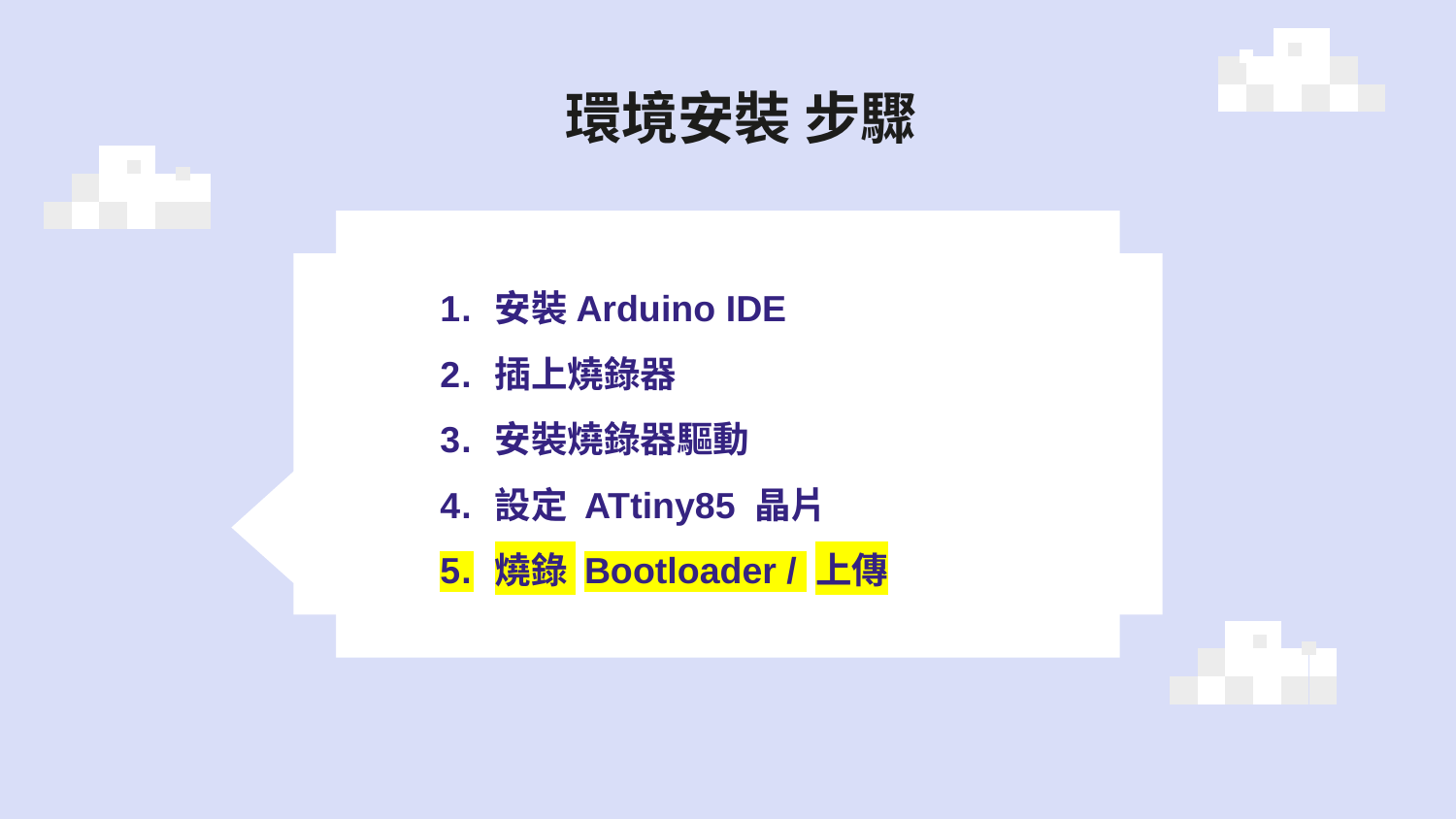

環境安裝 步驟

安裝Arduino IDE
插上燒錄器
安裝燒錄器驅動
設定 ATtiny85 晶片
燒錄 Bootloader / 上傳